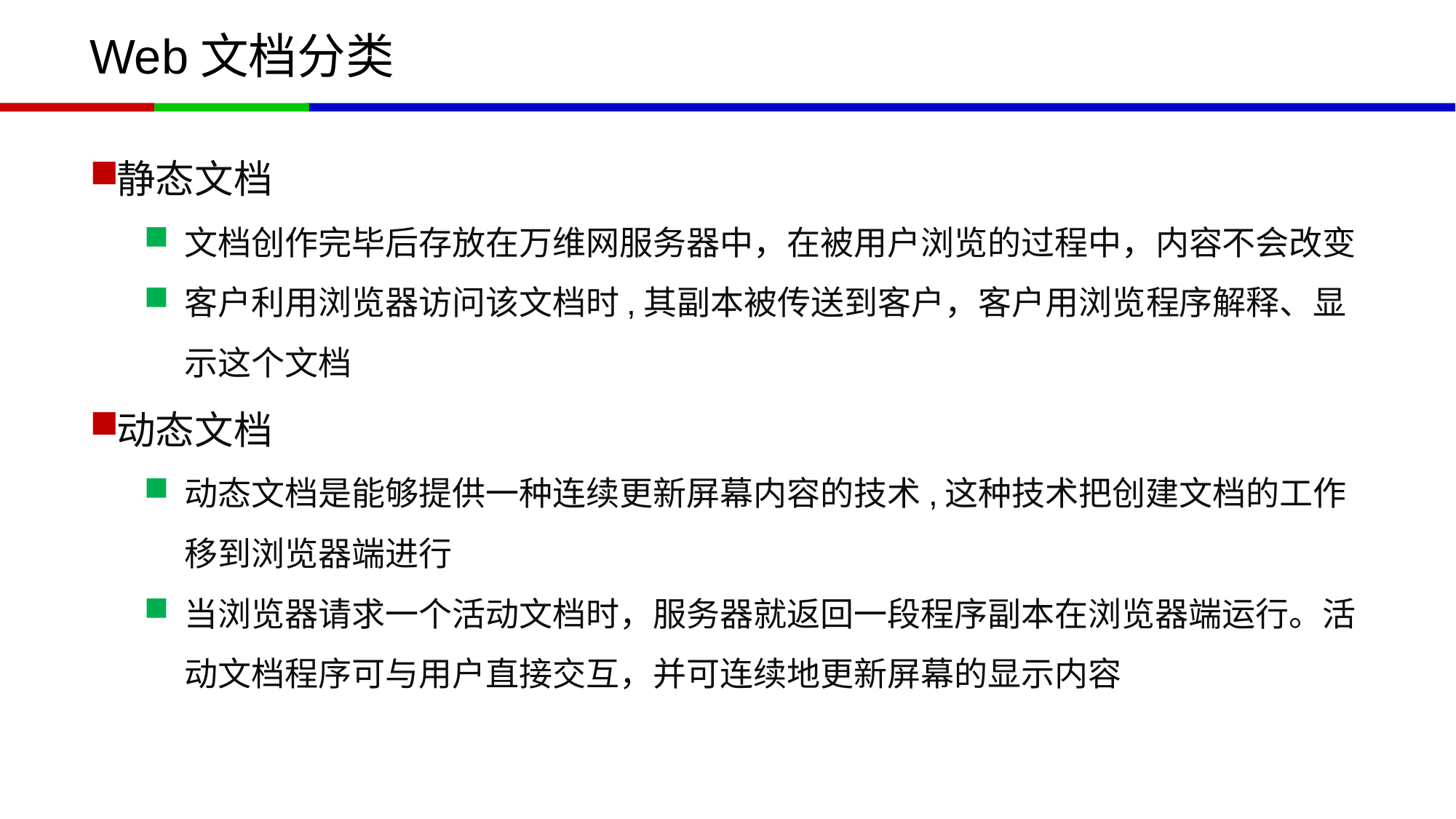

# Web文档分类
静态文档
文档创作完毕后存放在万维网服务器中，在被用户浏览的过程中，内容不会改变
客户利用浏览器访问该文档时,其副本被传送到客户，客户用浏览程序解释、显示这个文档
动态文档
动态文档是能够提供一种连续更新屏幕内容的技术,这种技术把创建文档的工作移到浏览器端进行
当浏览器请求一个活动文档时，服务器就返回一段程序副本在浏览器端运行。活动文档程序可与用户直接交互，并可连续地更新屏幕的显示内容
113